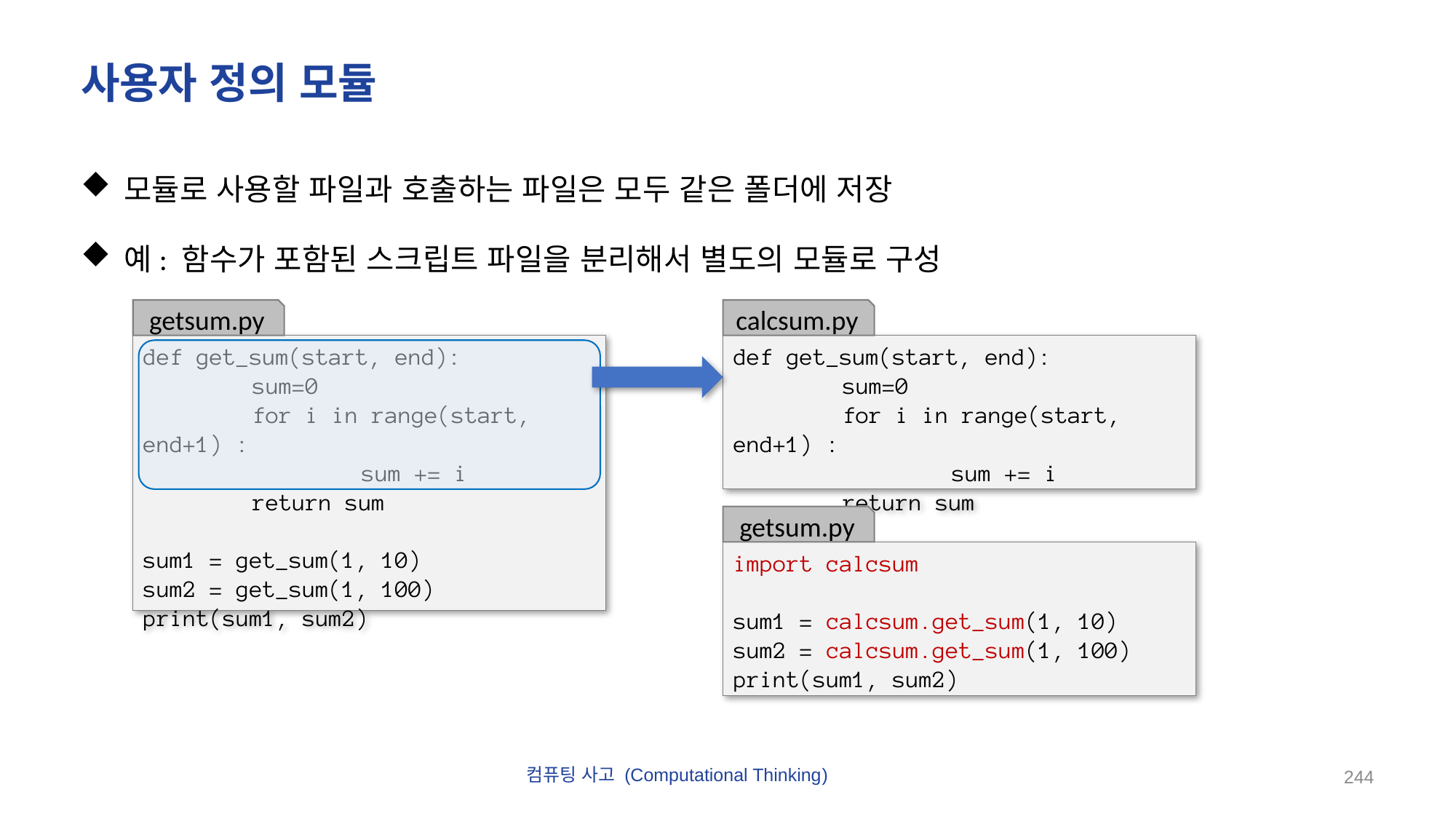

# 사용자 정의 모듈
모듈로 사용할 파일과 호출하는 파일은 모두 같은 폴더에 저장
예: 함수가 포함된 스크립트 파일을 분리해서 별도의 모듈로 구성
calcsum.py
def get_sum(start, end):
	sum=0
	for i in range(start, end+1) :
		sum += i
	return sum

getsum.py
def get_sum(start, end):
	sum=0
	for i in range(start, end+1) :
		sum += i
	return sum

sum1 = get_sum(1, 10)
sum2 = get_sum(1, 100)
print(sum1, sum2)
getsum.py
import calcsum

sum1 = calcsum.get_sum(1, 10)
sum2 = calcsum.get_sum(1, 100)
print(sum1, sum2)